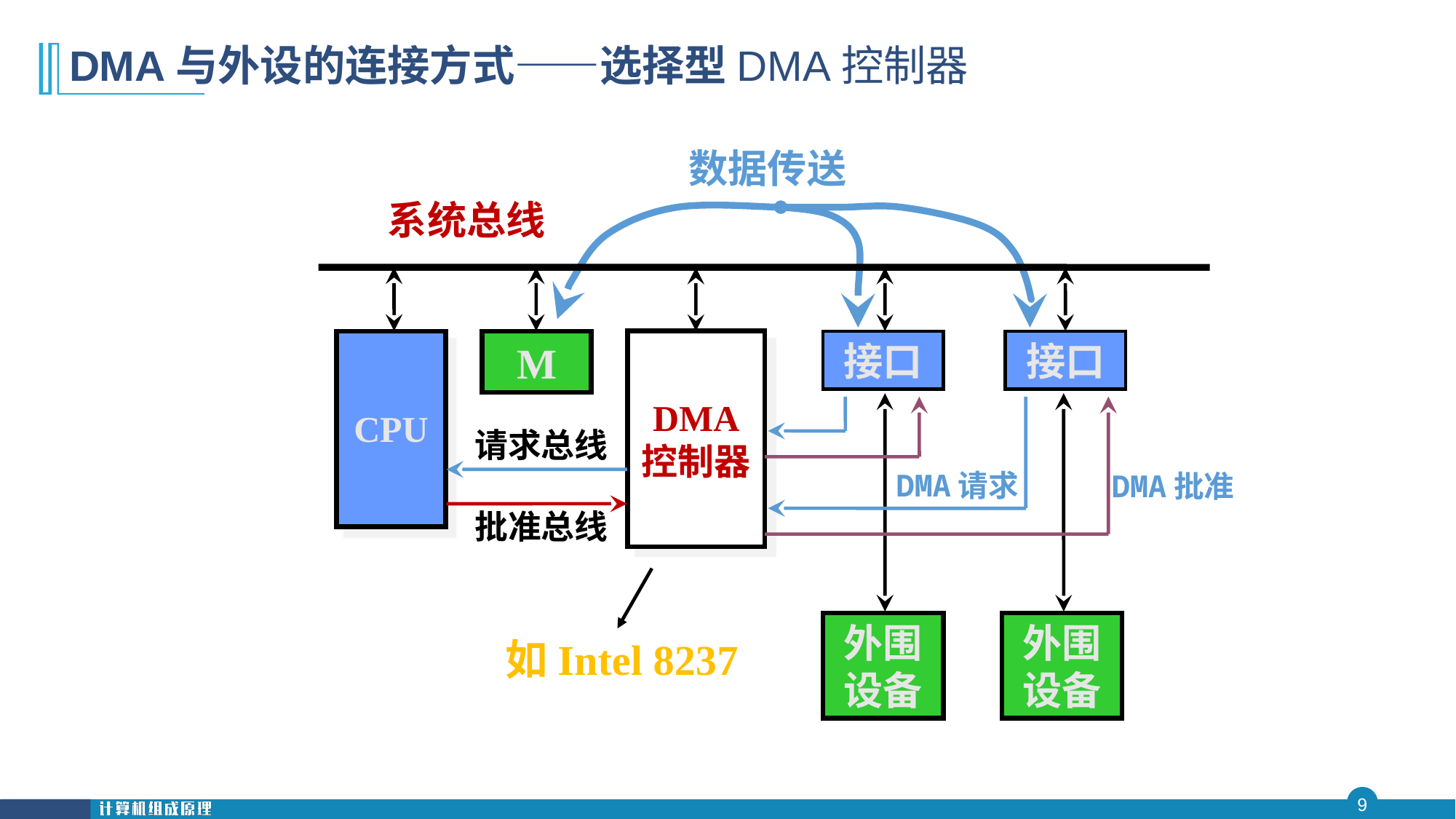

# DMA与外设的连接方式——选择型DMA控制器
数据传送
系统总线

CPU

M
DMA
控制器
接口
接口

请求总线

DMA请求
DMA批准

批准总线

外围设备
外围设备

如Intel 8237